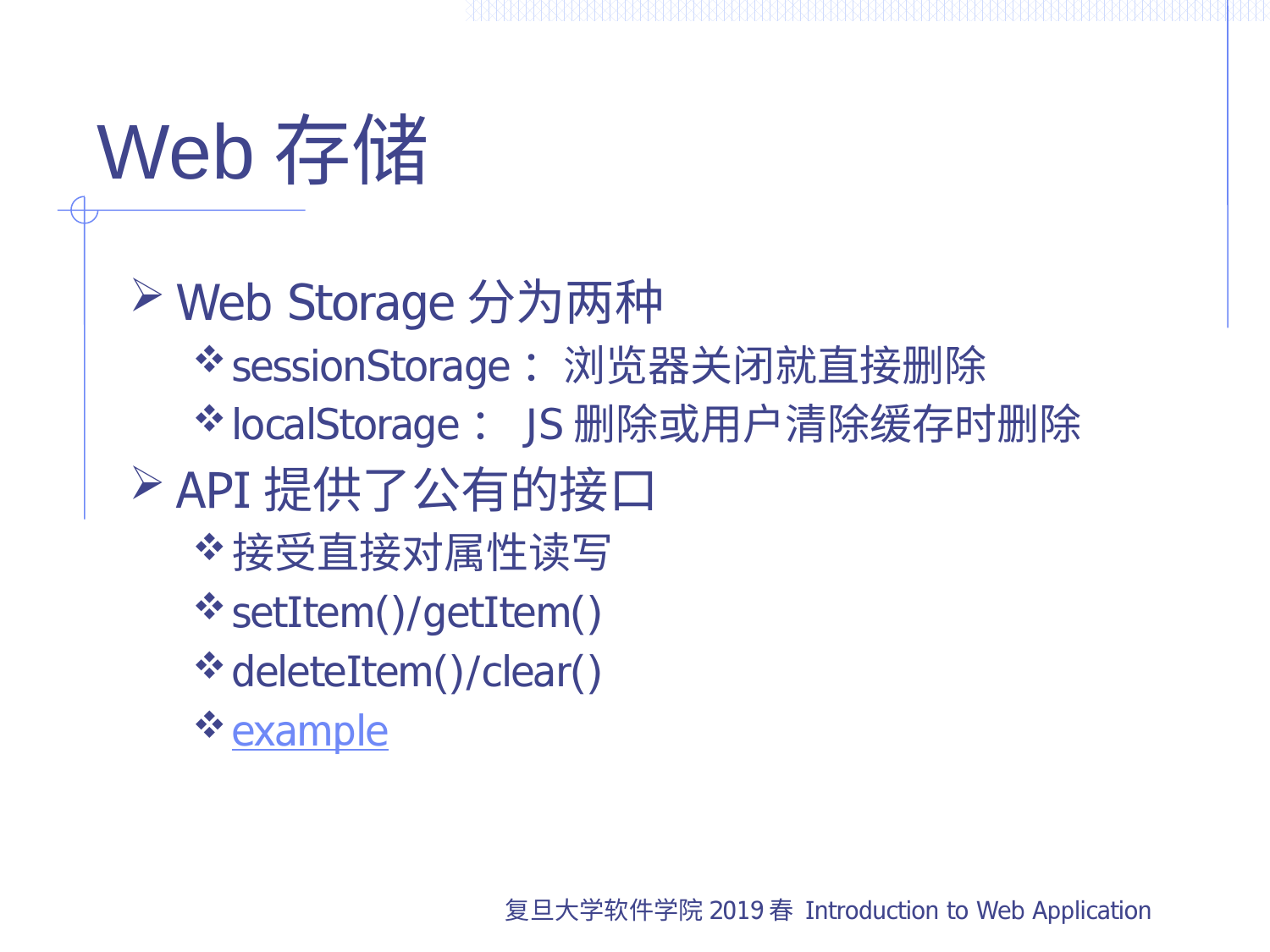

# Web存储
Web Storage分为两种
sessionStorage：浏览器关闭就直接删除
localStorage：JS删除或用户清除缓存时删除
API提供了公有的接口
接受直接对属性读写
setItem()/getItem()
deleteItem()/clear()
example